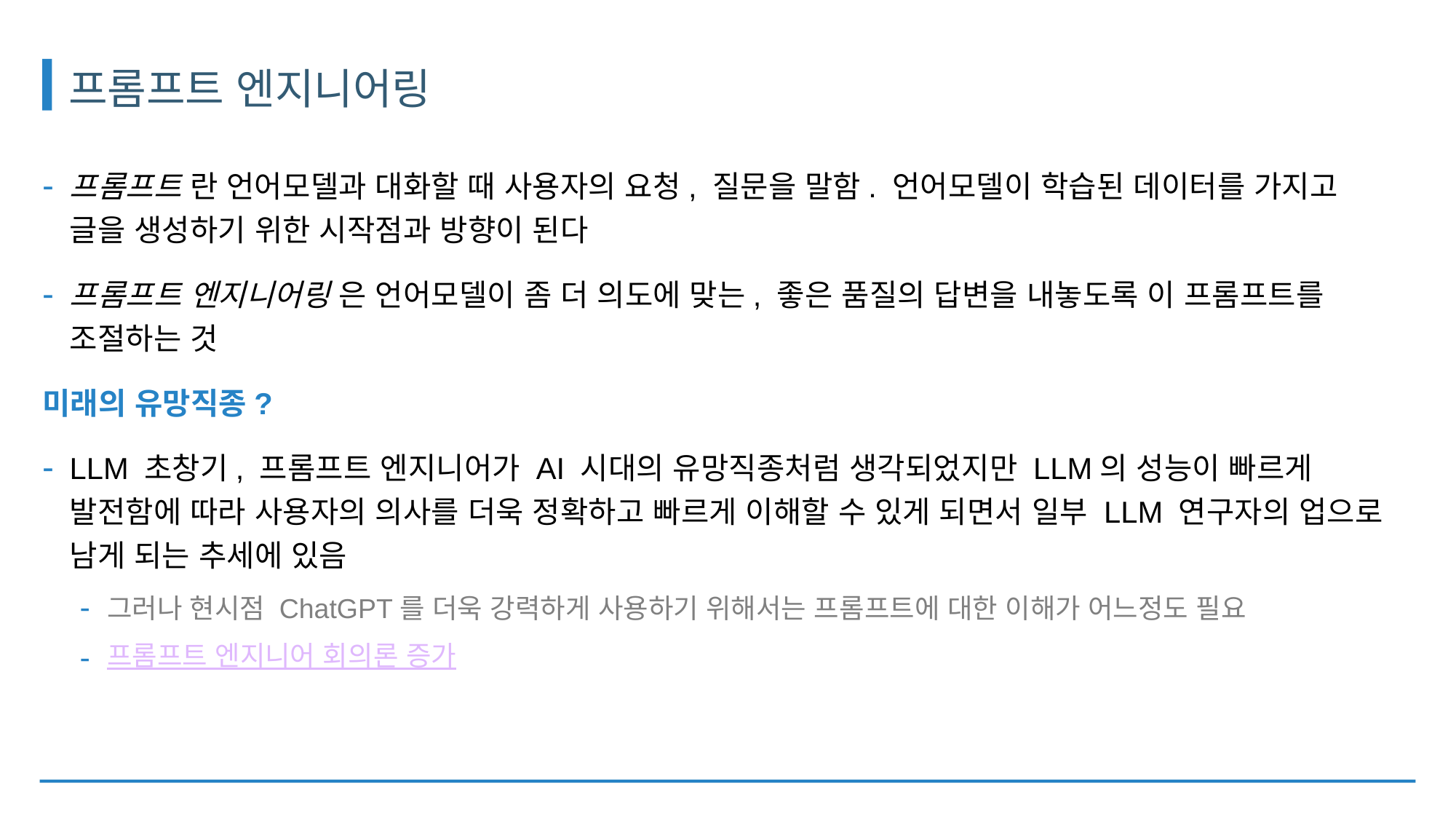

# 프롬프트 엔지니어링
프롬프트 란 언어모델과 대화할 때 사용자의 요청, 질문을 말함. 언어모델이 학습된 데이터를 가지고 글을 생성하기 위한 시작점과 방향이 된다
프롬프트 엔지니어링 은 언어모델이 좀 더 의도에 맞는, 좋은 품질의 답변을 내놓도록 이 프롬프트를 조절하는 것
미래의 유망직종?
LLM 초창기, 프롬프트 엔지니어가 AI 시대의 유망직종처럼 생각되었지만 LLM의 성능이 빠르게 발전함에 따라 사용자의 의사를 더욱 정확하고 빠르게 이해할 수 있게 되면서 일부 LLM 연구자의 업으로 남게 되는 추세에 있음
그러나 현시점 ChatGPT를 더욱 강력하게 사용하기 위해서는 프롬프트에 대한 이해가 어느정도 필요
프롬프트 엔지니어 회의론 증가